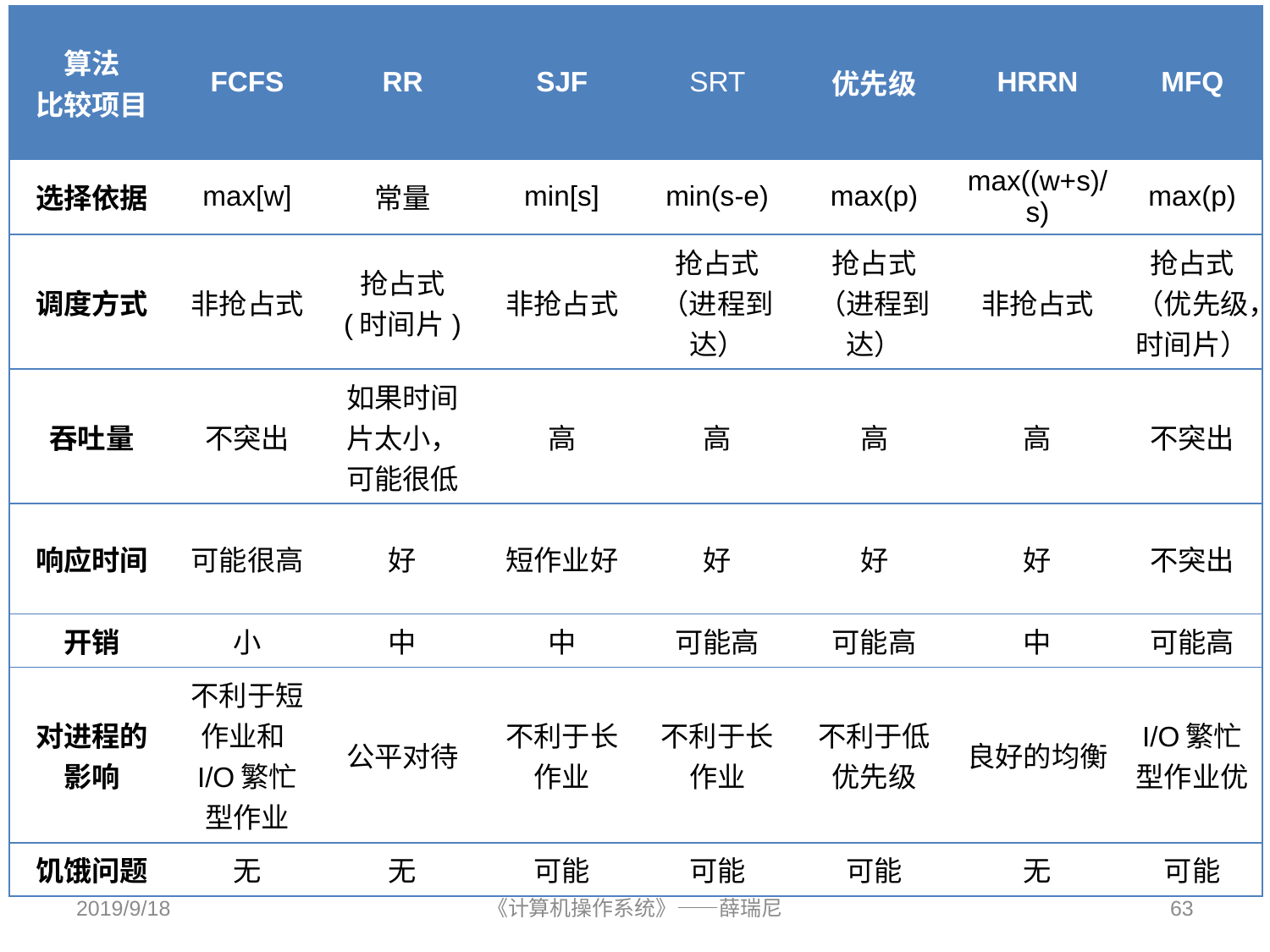

| 算法 比较项目 | FCFS | RR | SJF | SRT | 优先级 | HRRN | MFQ |
| --- | --- | --- | --- | --- | --- | --- | --- |
| 选择依据 | max[w] | 常量 | min[s] | min(s-e) | max(p) | max((w+s)/s) | max(p) |
| 调度方式 | 非抢占式 | 抢占式 (时间片) | 非抢占式 | 抢占式（进程到达） | 抢占式 （进程到达） | 非抢占式 | 抢占式（优先级，时间片） |
| 吞吐量 | 不突出 | 如果时间片太小，可能很低 | 高 | 高 | 高 | 高 | 不突出 |
| 响应时间 | 可能很高 | 好 | 短作业好 | 好 | 好 | 好 | 不突出 |
| 开销 | 小 | 中 | 中 | 可能高 | 可能高 | 中 | 可能高 |
| 对进程的影响 | 不利于短作业和I/O繁忙型作业 | 公平对待 | 不利于长作业 | 不利于长作业 | 不利于低优先级 | 良好的均衡 | I/O繁忙型作业优 |
| 饥饿问题 | 无 | 无 | 可能 | 可能 | 可能 | 无 | 可能 |
2019/9/18
《计算机操作系统》——薛瑞尼
63